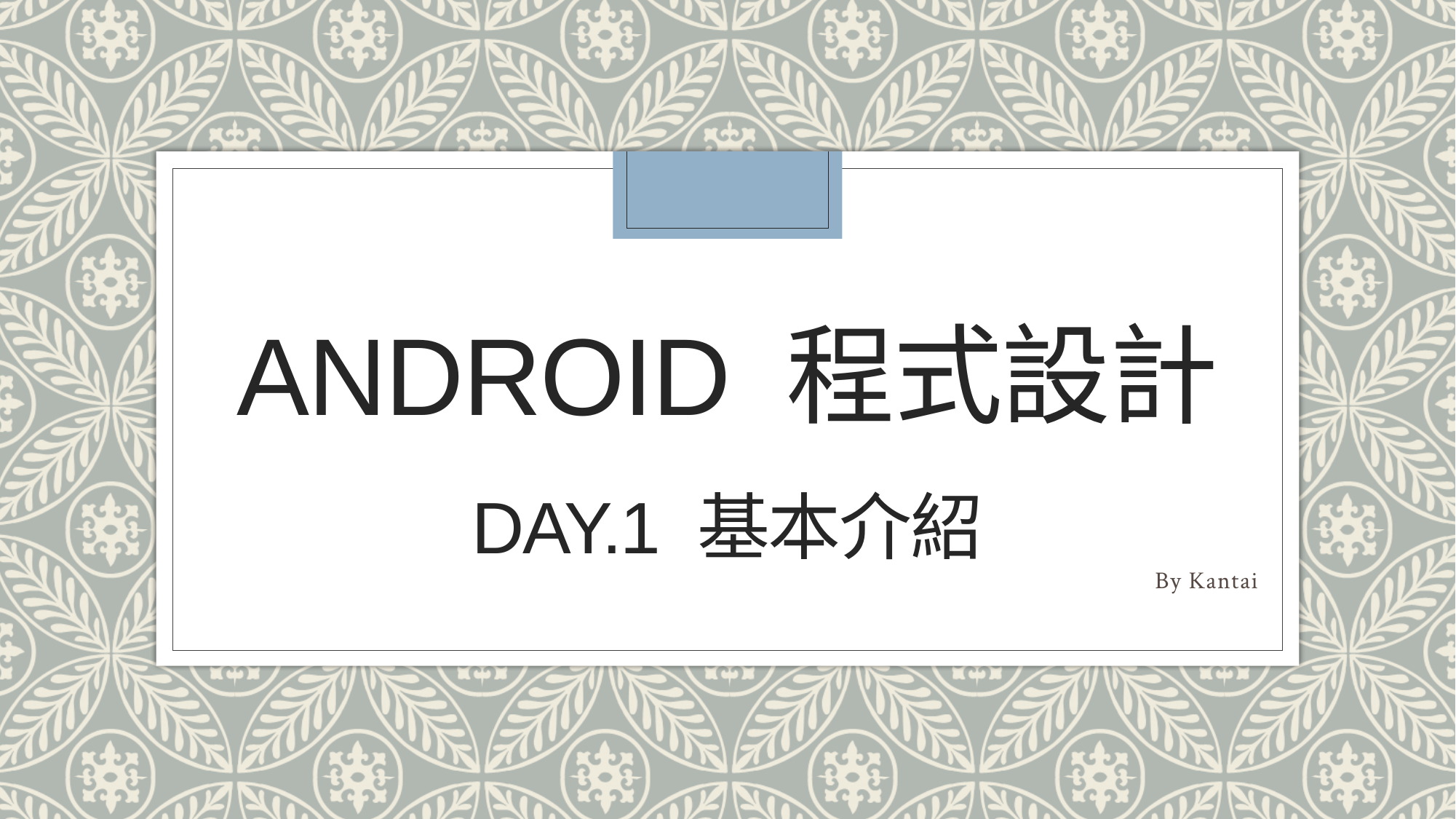

# ANDROID 程式設計 DAY.1 基本介紹
By Kantai